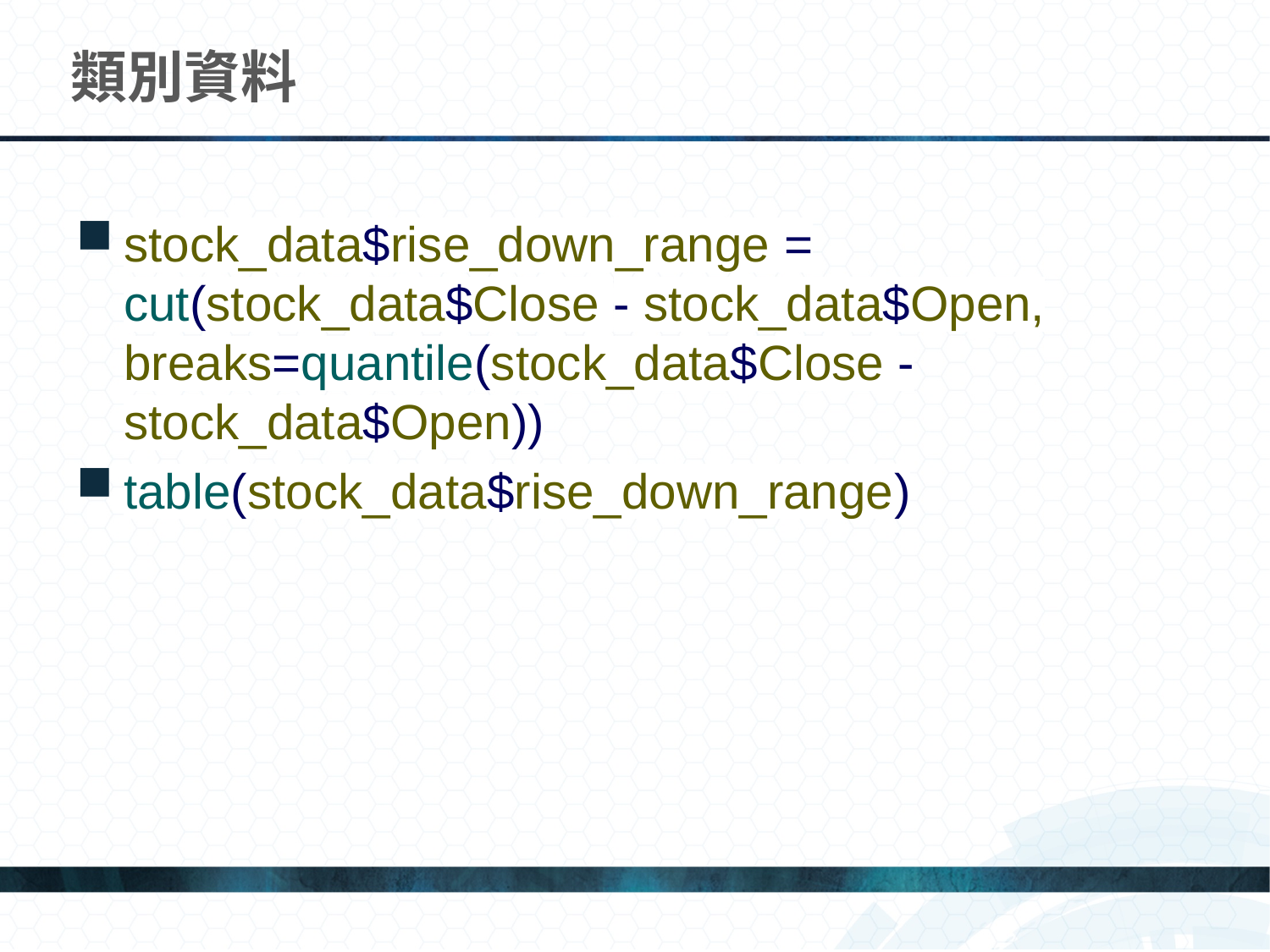

# 類別資料
stock_data$rise_down_range = cut(stock_data$Close - stock_data$Open, breaks=quantile(stock_data$Close - stock_data$Open))
table(stock_data$rise_down_range)